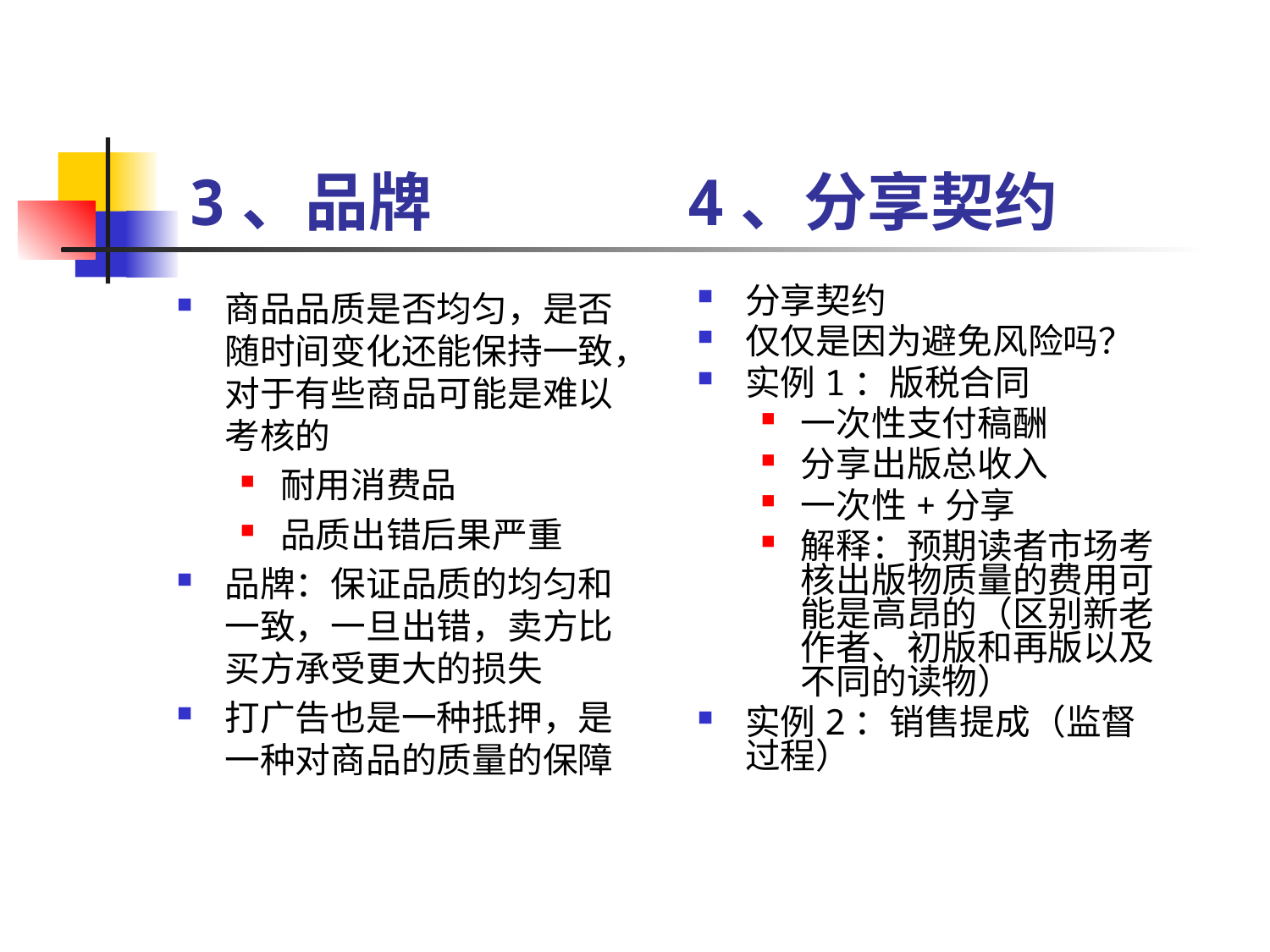

4、分享契约
# 3、品牌
商品品质是否均匀，是否随时间变化还能保持一致，对于有些商品可能是难以考核的
耐用消费品
品质出错后果严重
品牌：保证品质的均匀和一致，一旦出错，卖方比买方承受更大的损失
打广告也是一种抵押，是一种对商品的质量的保障

分享契约
仅仅是因为避免风险吗？
实例1：版税合同
一次性支付稿酬
分享出版总收入
一次性+分享
解释：预期读者市场考核出版物质量的费用可能是高昂的（区别新老作者、初版和再版以及不同的读物）
实例2：销售提成（监督过程）